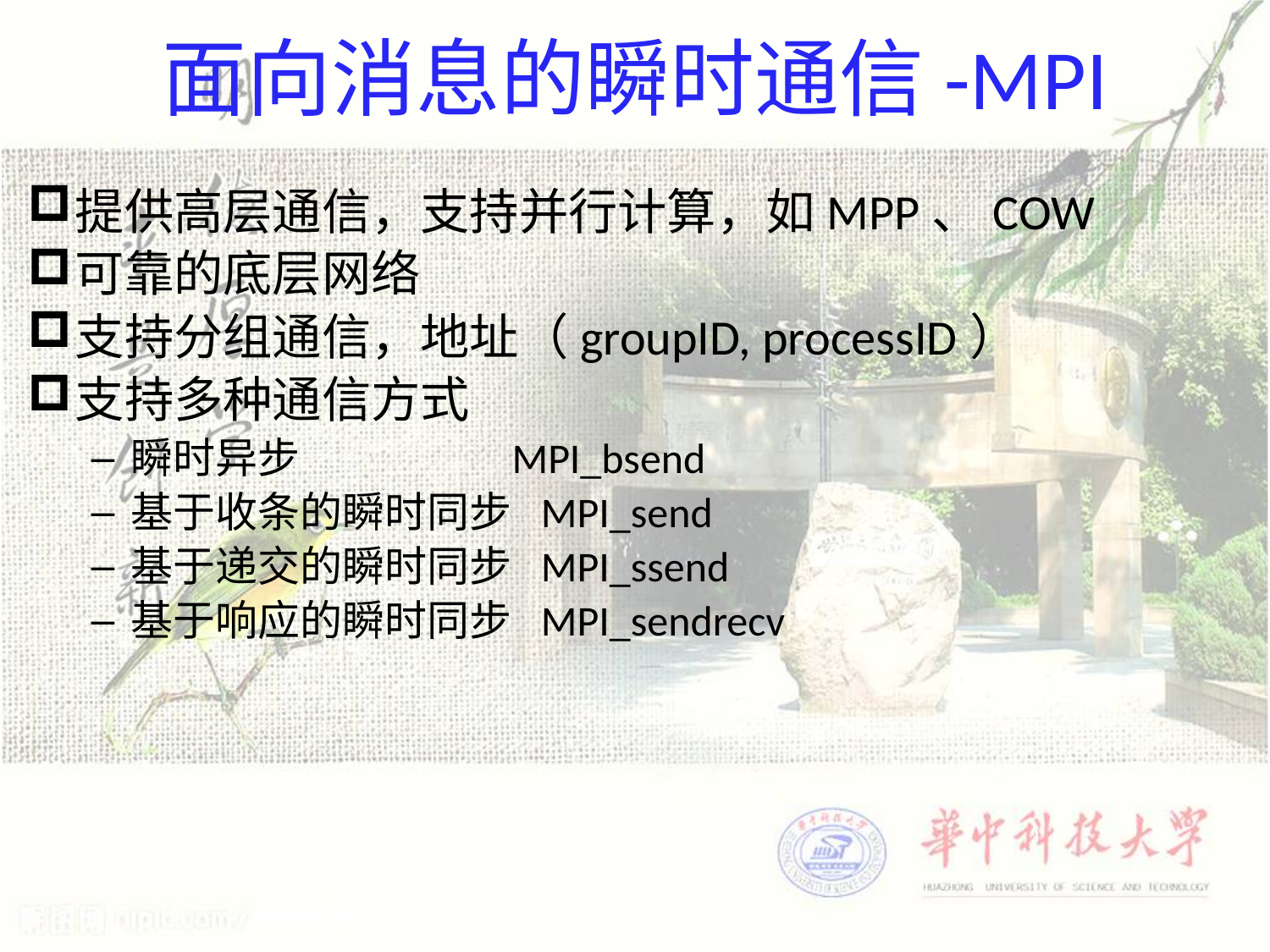

# 面向消息的瞬时通信-MPI
提供高层通信，支持并行计算，如MPP、COW
可靠的底层网络
支持分组通信，地址（groupID, processID）
支持多种通信方式
瞬时异步		MPI_bsend
基于收条的瞬时同步  MPI_send
基于递交的瞬时同步  MPI_ssend
基于响应的瞬时同步  MPI_sendrecv